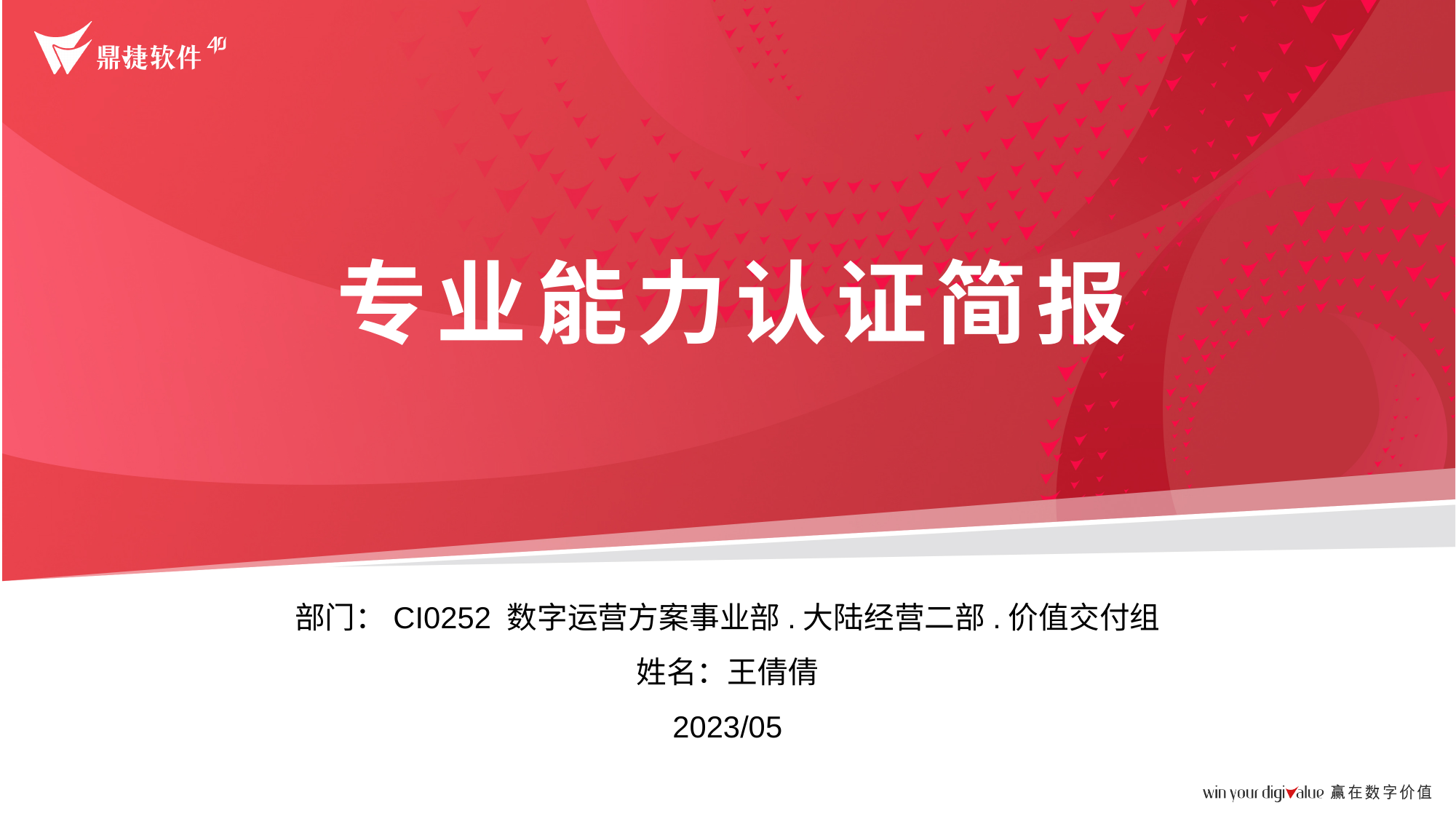

# 专业能力认证简报
部门：CI0252 数字运营方案事业部.大陆经营二部.价值交付组
姓名：王倩倩
2023/05